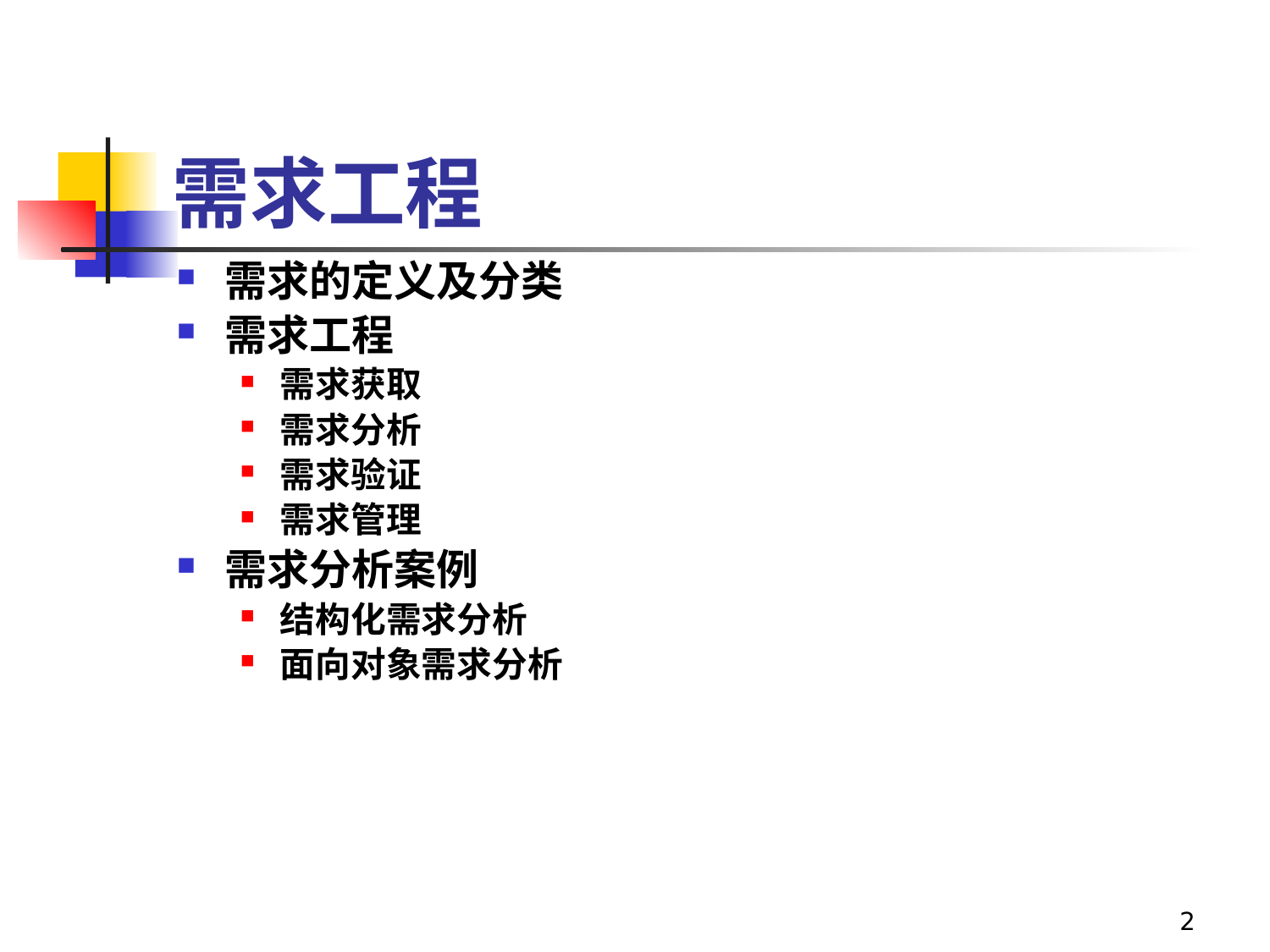

# 需求工程
需求的定义及分类
需求工程
需求获取
需求分析
需求验证
需求管理
需求分析案例
结构化需求分析
面向对象需求分析

2